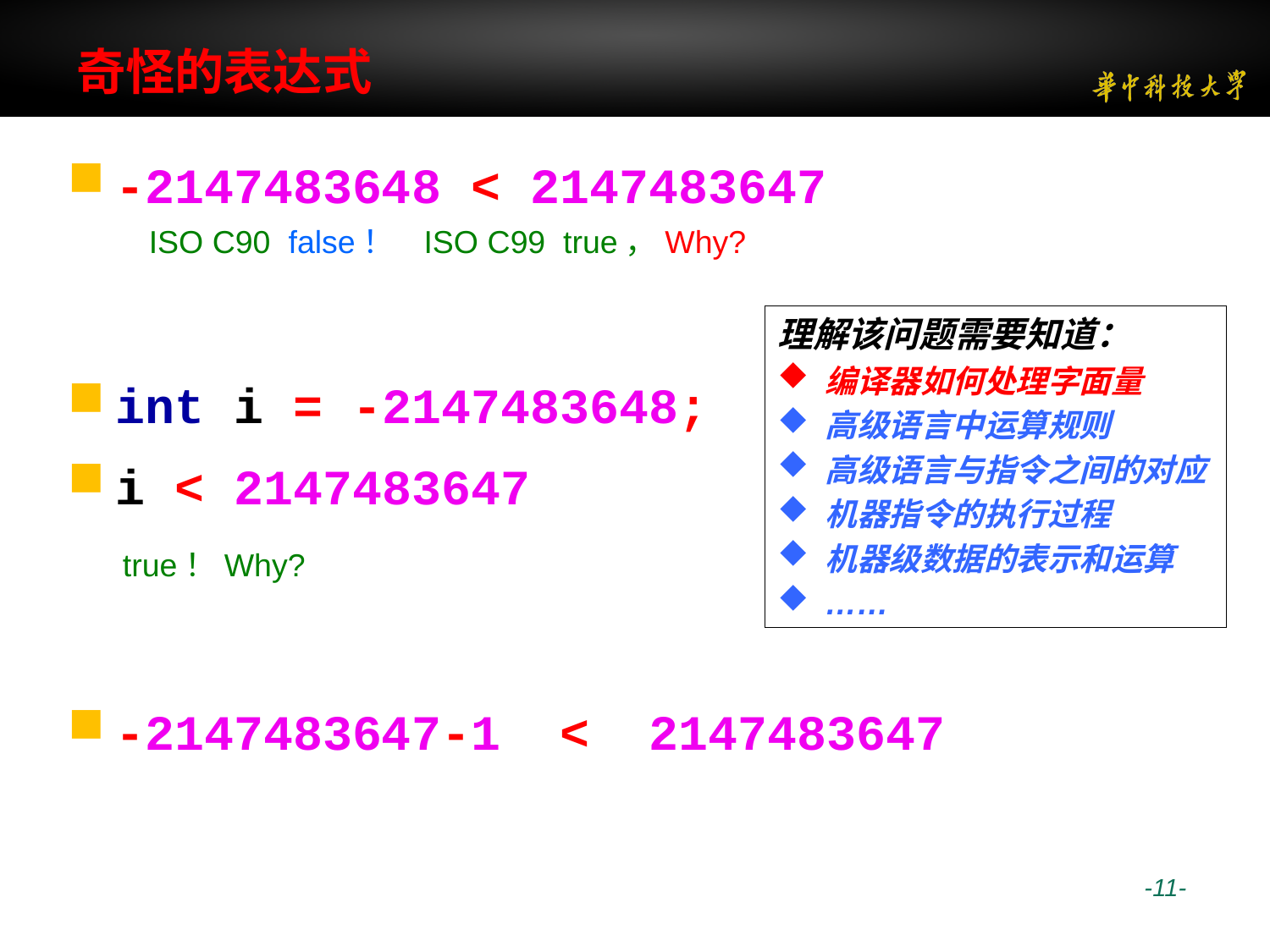

# 奇怪的表达式
-2147483648 < 2147483647
  ISO C90  false！   ISO C99  true，Why?

int i = -2147483648;
i < 2147483647
    true！Why?

-2147483647-1  <  2147483647
理解该问题需要知道：
编译器如何处理字面量
高级语言中运算规则
高级语言与指令之间的对应
机器指令的执行过程
机器级数据的表示和运算
……
 -11-